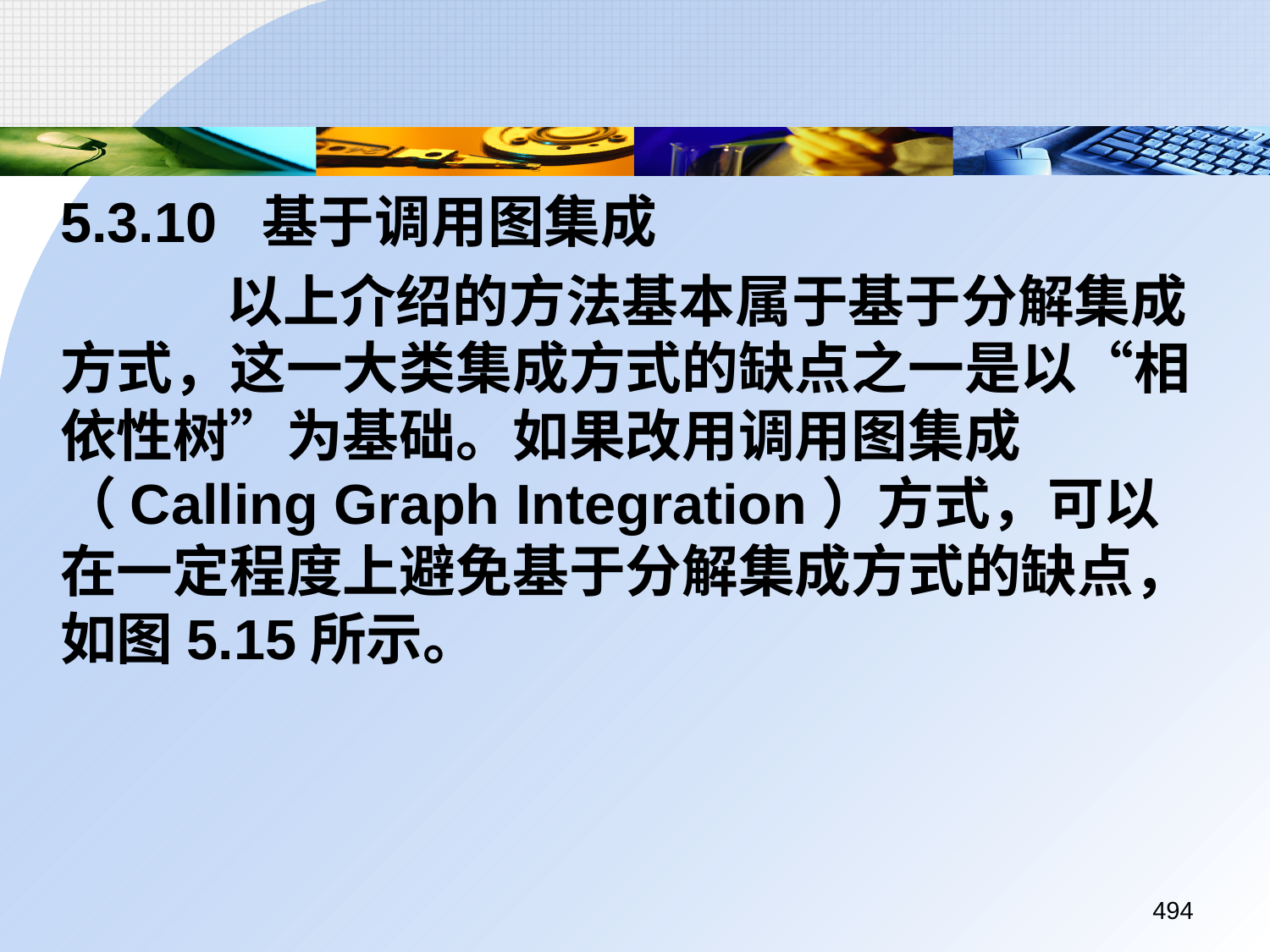

5.3.10  基于调用图集成
		  以上介绍的方法基本属于基于分解集成方式，这一大类集成方式的缺点之一是以“相依性树”为基础。如果改用调用图集成（Calling Graph Integration）方式，可以在一定程度上避免基于分解集成方式的缺点，如图5.15所示。

494